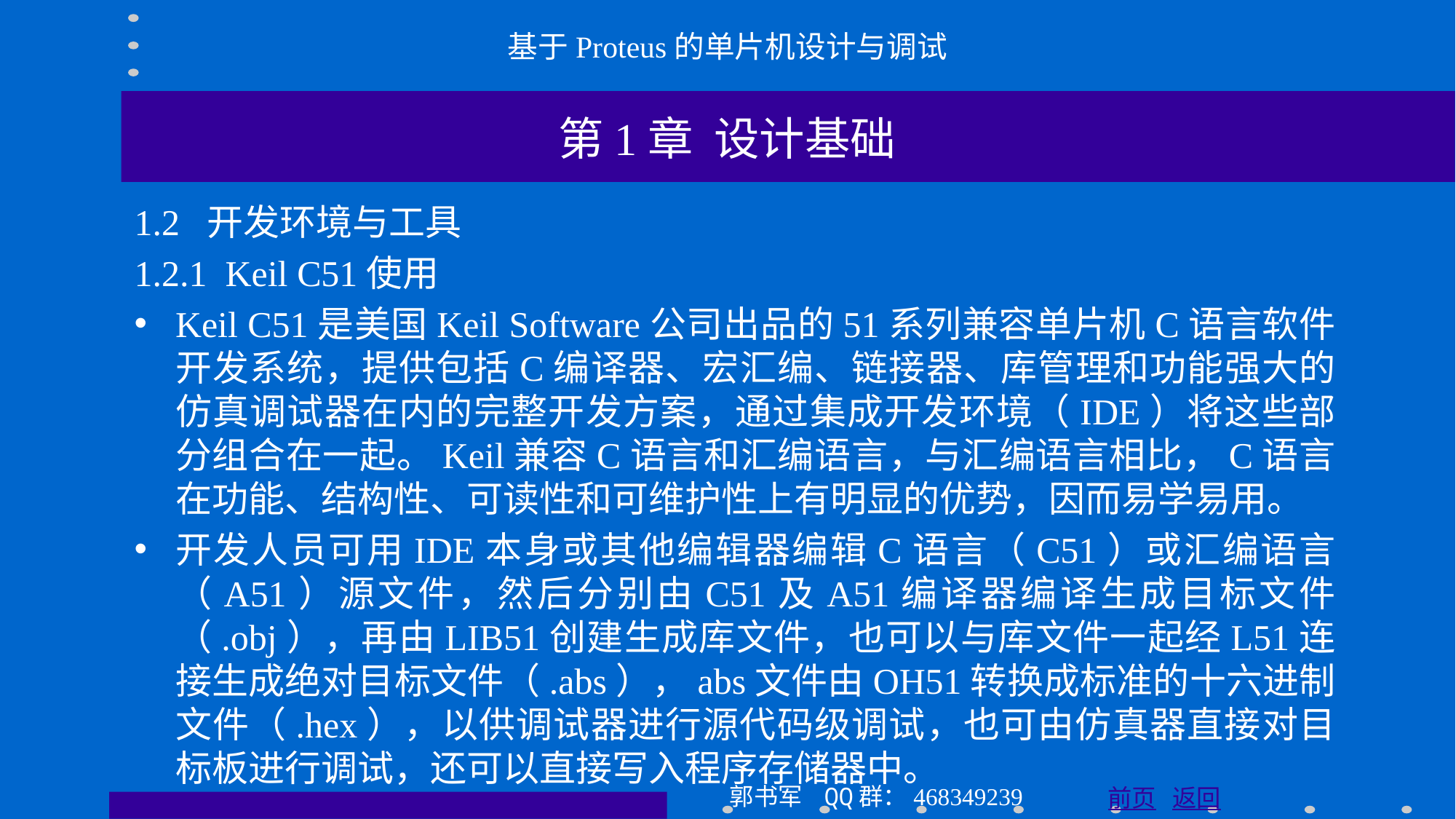

基于Proteus的单片机设计与调试
第1章  设计基础
1.2  开发环境与工具
1.2.1  Keil C51使用
Keil C51是美国Keil Software公司出品的51系列兼容单片机C语言软件开发系统，提供包括C编译器、宏汇编、链接器、库管理和功能强大的仿真调试器在内的完整开发方案，通过集成开发环境（IDE）将这些部分组合在一起。Keil兼容C语言和汇编语言，与汇编语言相比，C语言在功能、结构性、可读性和可维护性上有明显的优势，因而易学易用。
开发人员可用IDE本身或其他编辑器编辑C语言（C51）或汇编语言（A51）源文件，然后分别由C51及A51编译器编译生成目标文件（.obj），再由LIB51创建生成库文件，也可以与库文件一起经L51连接生成绝对目标文件（.abs），abs文件由OH51转换成标准的十六进制文件（.hex），以供调试器进行源代码级调试，也可由仿真器直接对目标板进行调试，还可以直接写入程序存储器中。
郭书军   QQ群：468349239
前页   返回